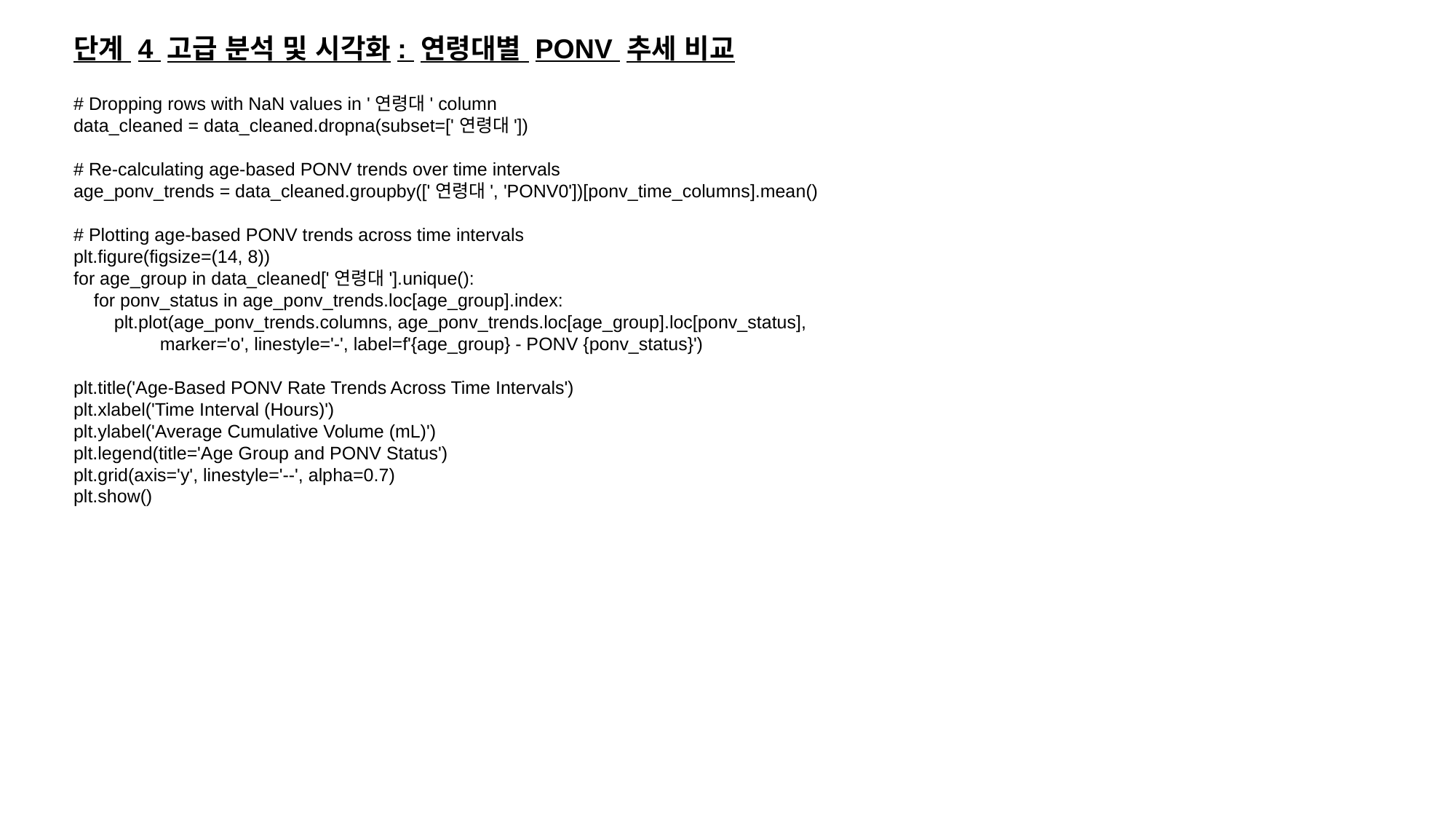

단계 4 고급 분석 및 시각화: 연령대별 PONV 추세 비교
# Dropping rows with NaN values in '연령대' column
data_cleaned = data_cleaned.dropna(subset=['연령대'])

# Re-calculating age-based PONV trends over time intervals
age_ponv_trends = data_cleaned.groupby(['연령대', 'PONV0'])[ponv_time_columns].mean()

# Plotting age-based PONV trends across time intervals
plt.figure(figsize=(14, 8))
for age_group in data_cleaned['연령대'].unique():
    for ponv_status in age_ponv_trends.loc[age_group].index:
        plt.plot(age_ponv_trends.columns, age_ponv_trends.loc[age_group].loc[ponv_status],
                 marker='o', linestyle='-', label=f'{age_group} - PONV {ponv_status}')

plt.title('Age-Based PONV Rate Trends Across Time Intervals')
plt.xlabel('Time Interval (Hours)')
plt.ylabel('Average Cumulative Volume (mL)')
plt.legend(title='Age Group and PONV Status')
plt.grid(axis='y', linestyle='--', alpha=0.7)
plt.show()